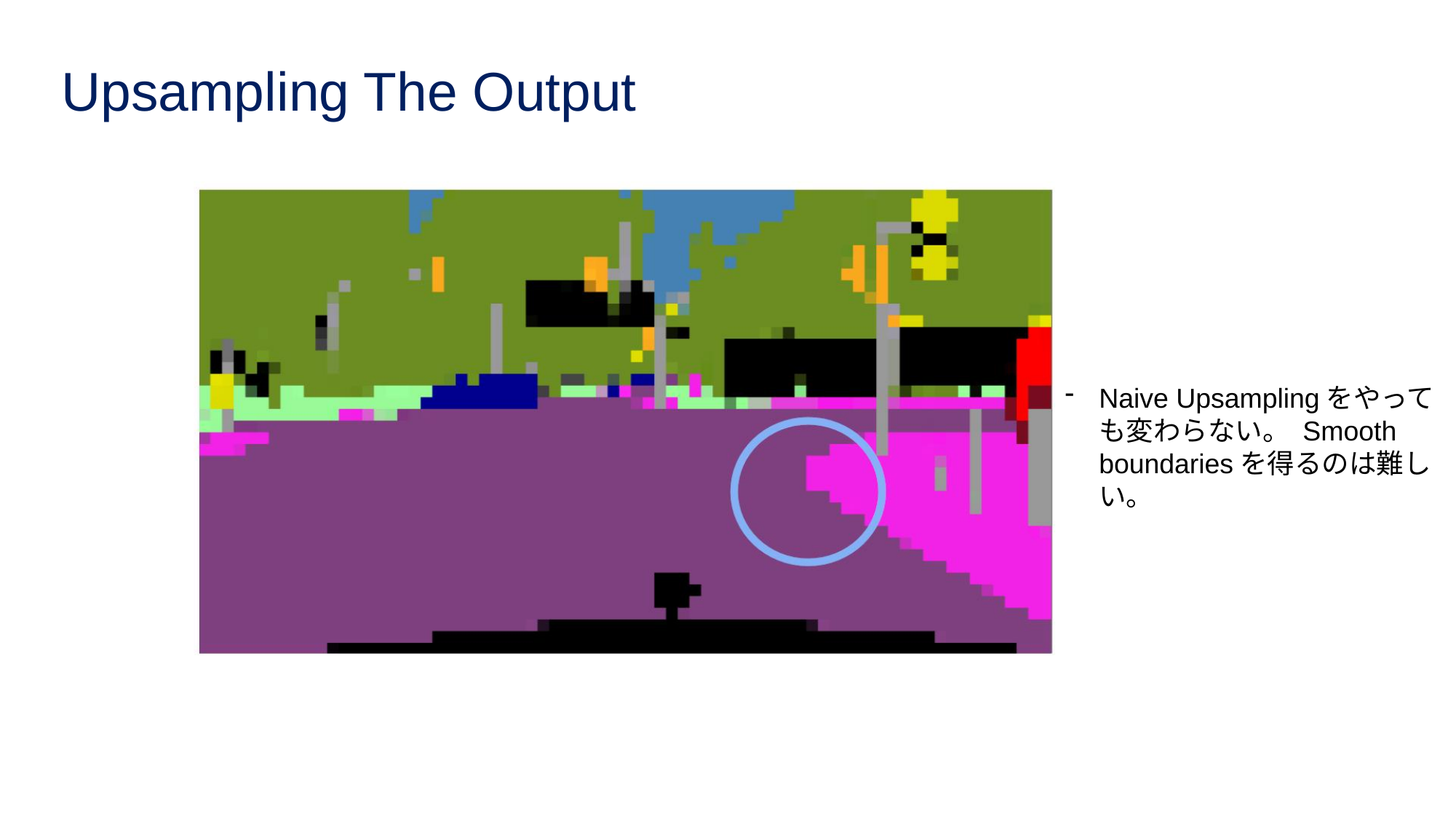

Upsampling The Output
Naive Upsamplingをやっても変わらない。 Smooth boundariesを得るのは難しい。